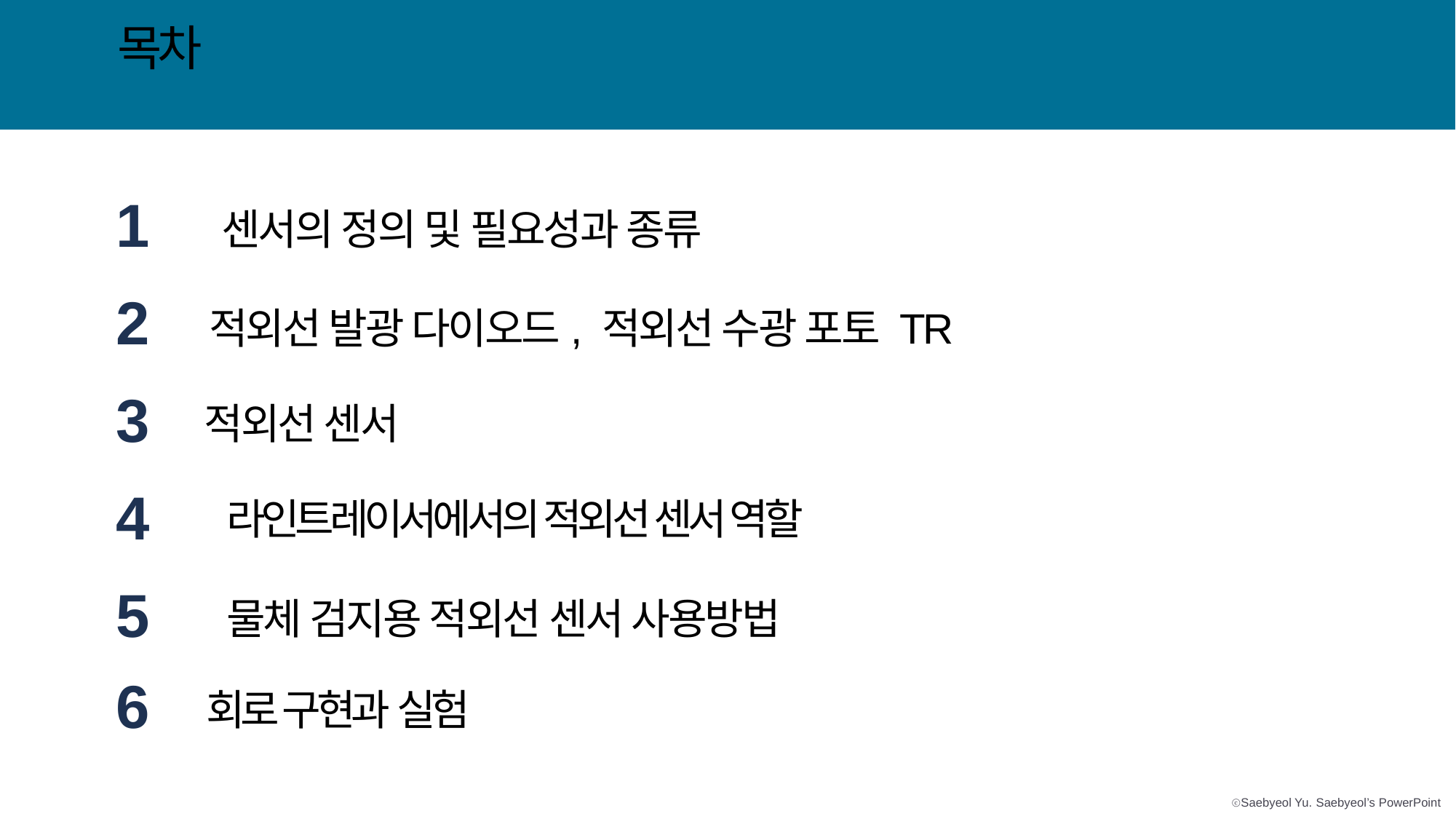

목차

1
센서의 정의 및 필요성과 종류
2
적외선 발광 다이오드, 적외선 수광 포토 TR
3
적외선 센서
4
5
물체 검지용 적외선 센서 사용방법
라인트레이서에서의 적외선 센서 역할
6
회로 구현과 실험